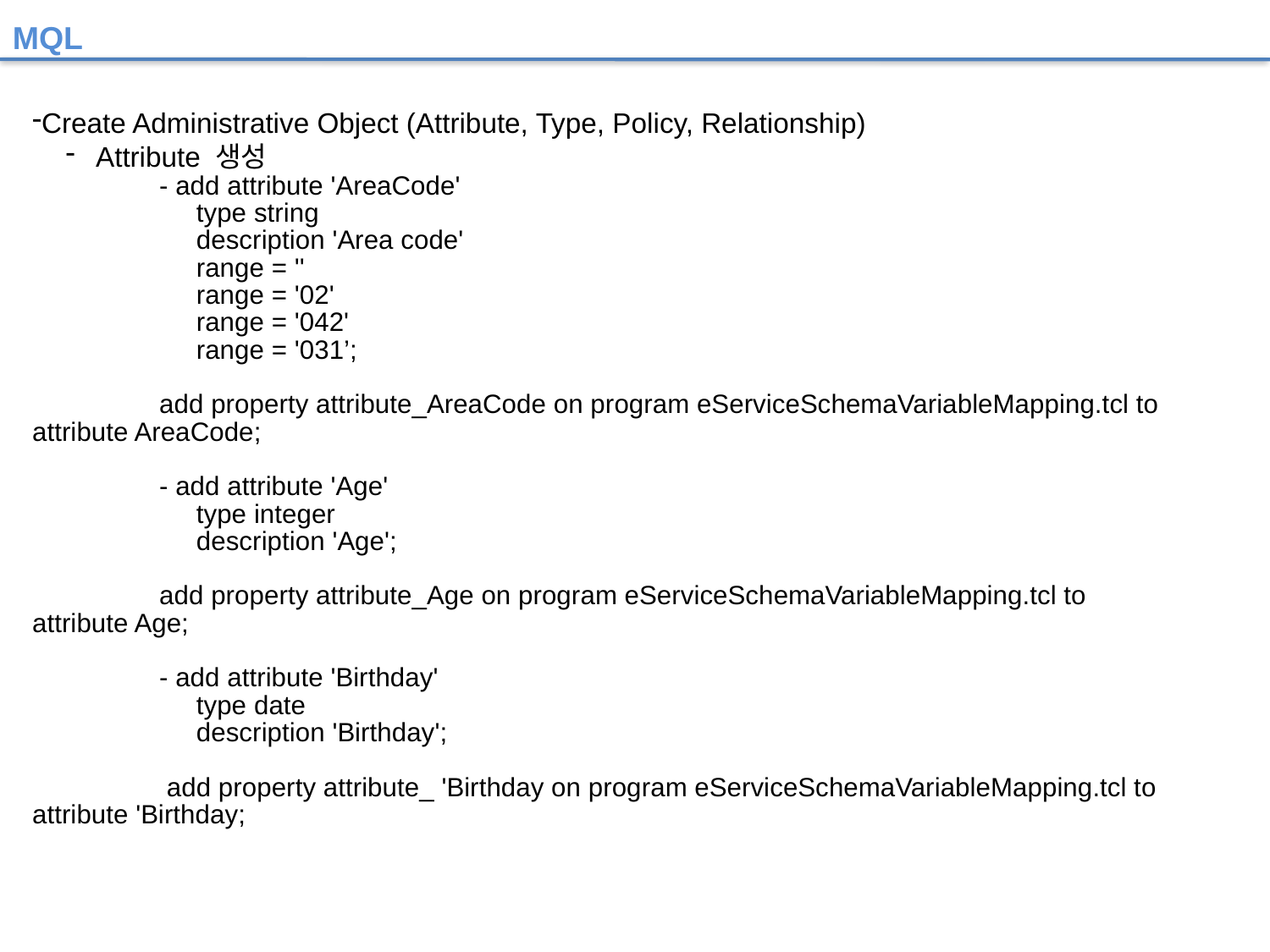

MQL
Create Administrative Object (Attribute, Type, Policy, Relationship)
Attribute 생성
	- add attribute 'AreaCode'
	     type string
	     description 'Area code'
	     range = ''
	     range = '02'
	     range = '042'
	     range = '031’;

	add property attribute_AreaCode on program eServiceSchemaVariableMapping.tcl to 	attribute AreaCode;

	- add attribute 'Age'
	     type integer
	     description 'Age';

	add property attribute_Age on program eServiceSchemaVariableMapping.tcl to 	attribute Age;

	- add attribute 'Birthday'
     	     type date
	     description 'Birthday';

	 add property attribute_ 'Birthday on program eServiceSchemaVariableMapping.tcl to 	attribute 'Birthday;